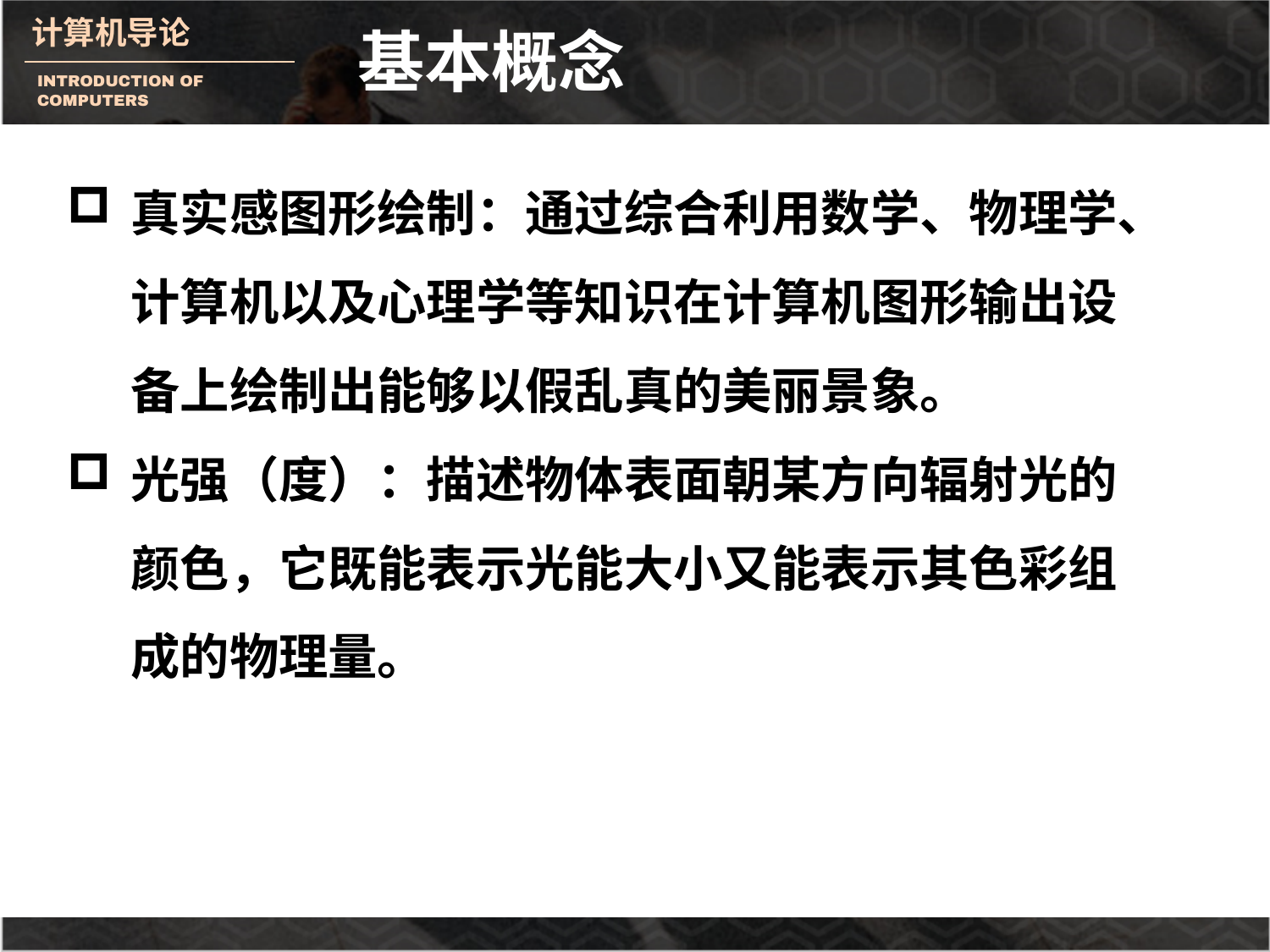

基本概念
真实感图形绘制：通过综合利用数学、物理学、计算机以及心理学等知识在计算机图形输出设备上绘制出能够以假乱真的美丽景象。
光强（度）：描述物体表面朝某方向辐射光的颜色，它既能表示光能大小又能表示其色彩组成的物理量。
96